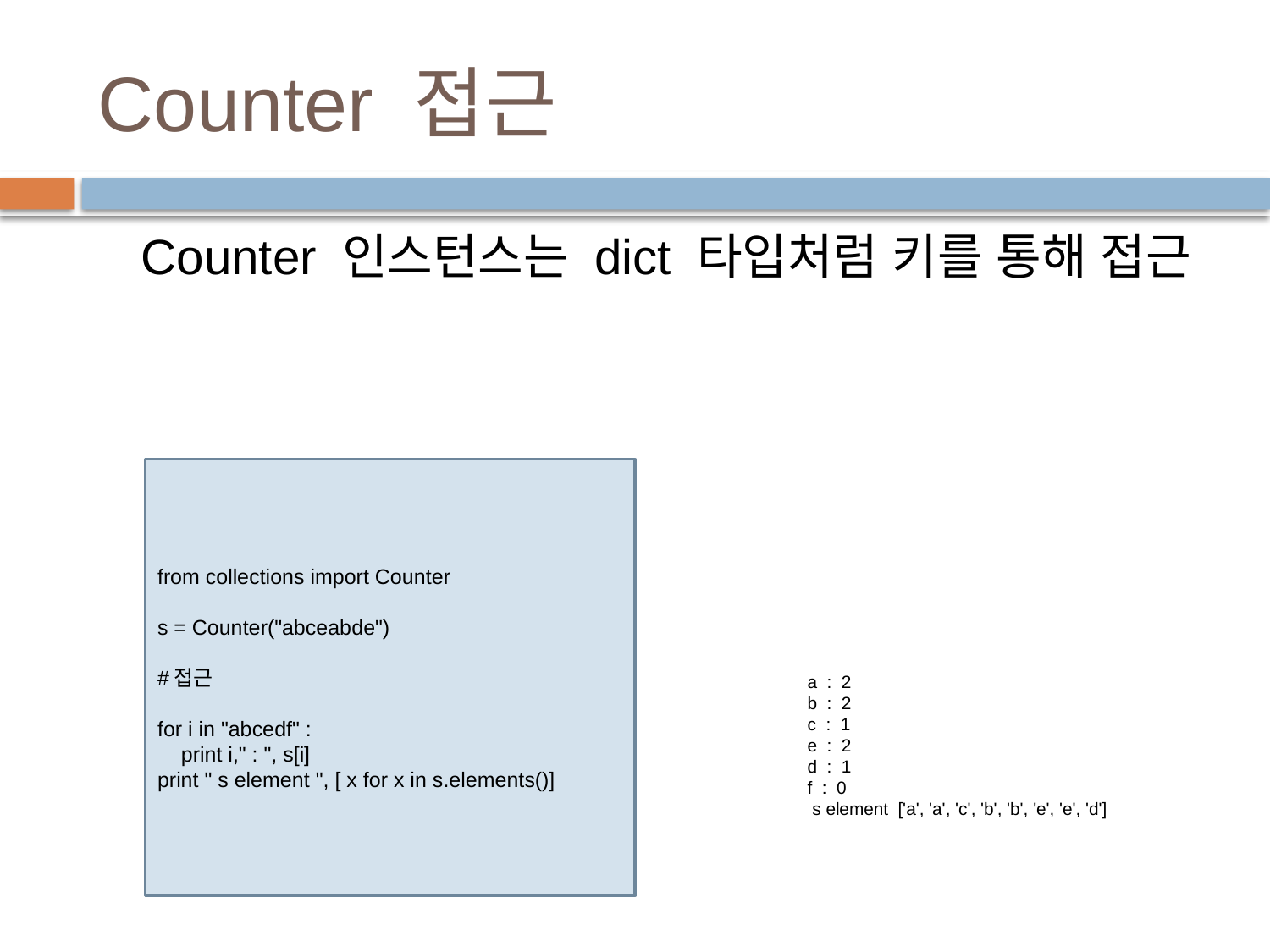

# Counter 접근
Counter 인스턴스는 dict 타입처럼 키를 통해 접근
from collections import Counter

s = Counter("abceabde")

#접근

for i in "abcedf" :
    print i," : ", s[i]
print " s element ", [ x for x in s.elements()]
a  :  2
b  :  2
c  :  1
e  :  2
d  :  1
f  :  0
 s element  ['a', 'a', 'c', 'b', 'b', 'e', 'e', 'd']